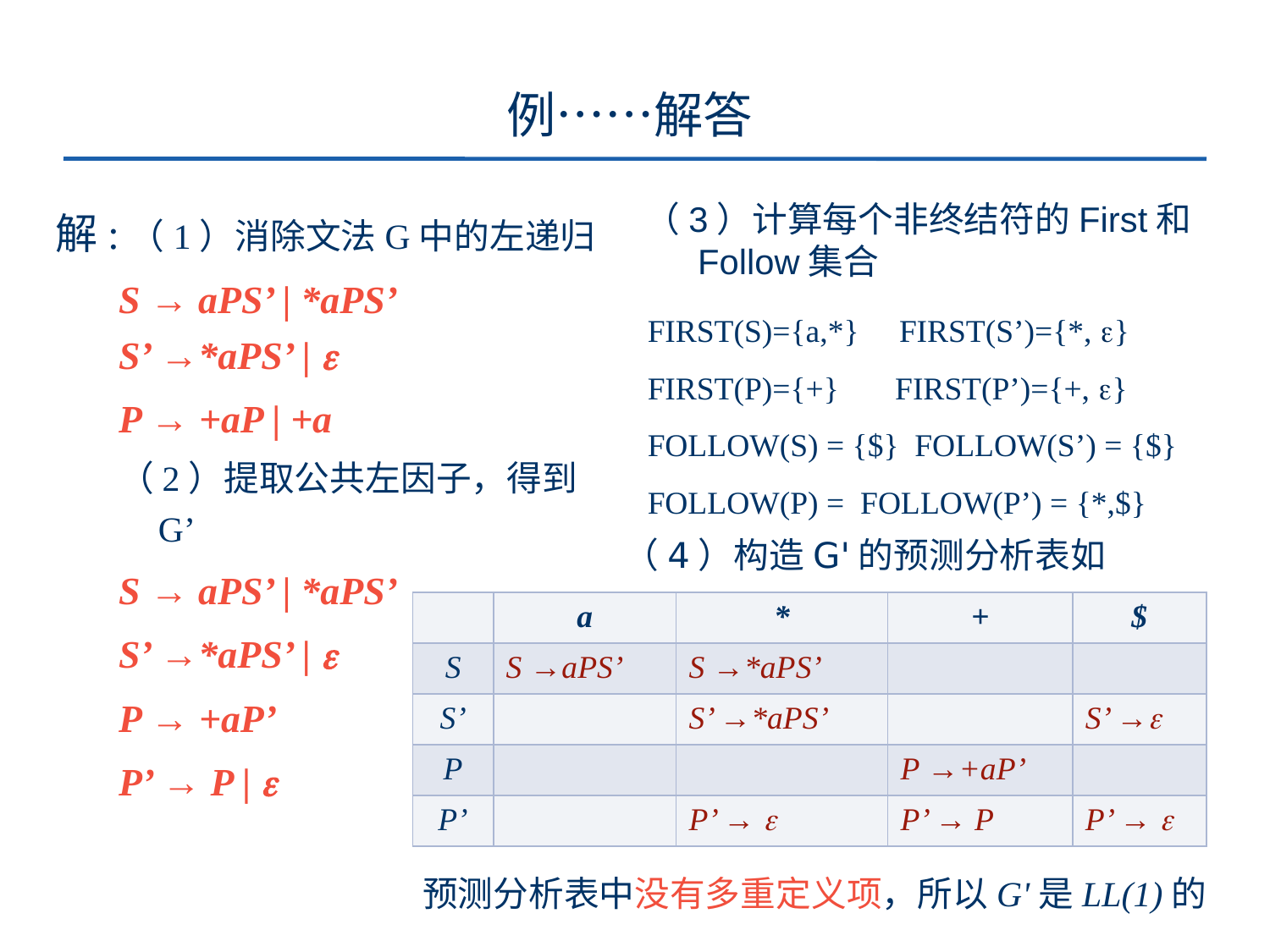

# 例……解答
解:（1）消除文法G中的左递归
S → aPS’ | *aPS’
S’ →*aPS’ | ε
P → +aP | +a
（2）提取公共左因子，得到G’
S → aPS’ | *aPS’
S’ →*aPS’ | ε
P → +aP’
P’ → P | ε
（3）计算每个非终结符的First和Follow集合
FIRST(S)={a,*}     FIRST(S’)={*, ε}
FIRST(P)={+}       FIRST(P’)={+, ε}
FOLLOW(S) = {$}  FOLLOW(S’) = {$}
FOLLOW(P) =  FOLLOW(P’) = {*,$}
（4）构造G'的预测分析表如下
|  | a | \* | + | $ |
| --- | --- | --- | --- | --- |
| S | S →aPS’ | S →\*aPS’ |  |  |
| S’ |  | S’ →\*aPS’ |  | S’ →ε |
| P |  |  | P →+aP’ |  |
| P’ |  | P’ → ε | P’ → P | P’ → ε |
预测分析表中没有多重定义项，所以G'是LL(1)的